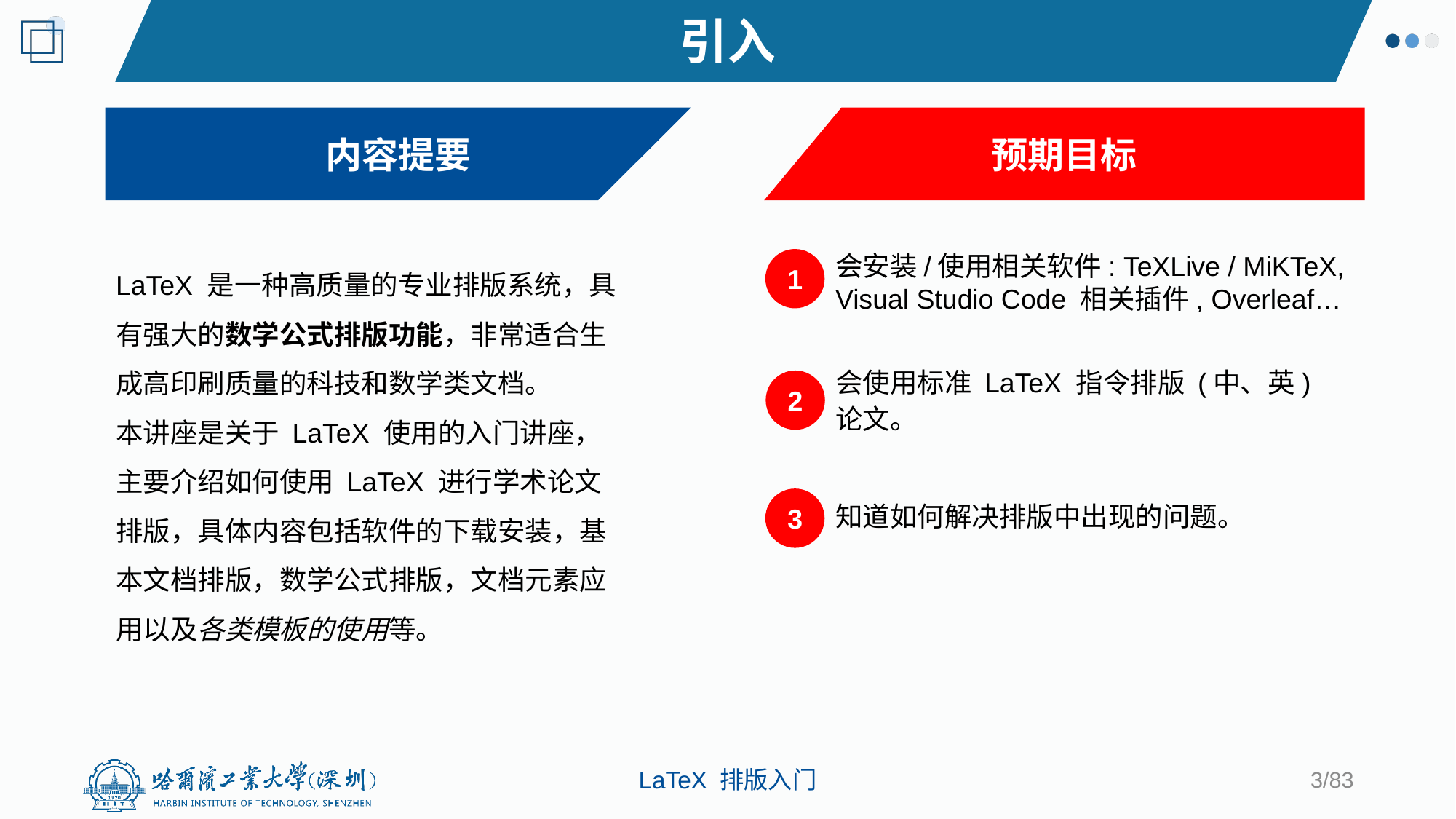

引入
内容提要
预期目标
会安装/使用相关软件: TeXLive / MiKTeX, Visual Studio Code 相关插件, Overleaf…
LaTeX 是一种高质量的专业排版系统，具有强大的数学公式排版功能，非常适合生成高印刷质量的科技和数学类文档。
本讲座是关于 LaTeX 使用的入门讲座，主要介绍如何使用 LaTeX 进行学术论文排版，具体内容包括软件的下载安装，基本文档排版，数学公式排版，文档元素应用以及各类模板的使用等。
1
会使用标准 LaTeX 指令排版 (中、英) 论文。
2
3
知道如何解决排版中出现的问题。
3/83